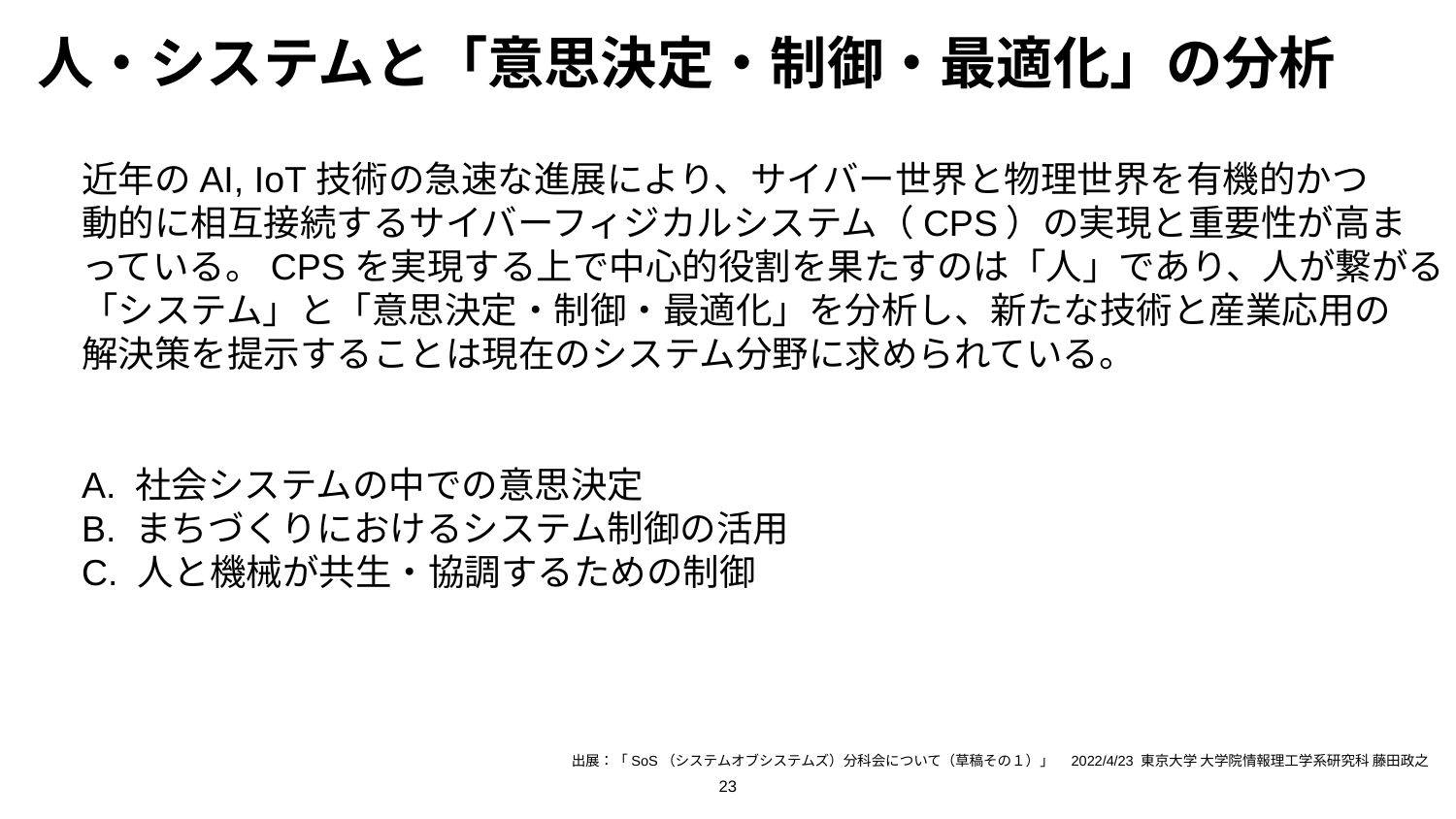

# 人・システムと「意思決定・制御・最適化」の分析
近年のAI, IoT技術の急速な進展により、サイバー世界と物理世界を有機的かつ
動的に相互接続するサイバーフィジカルシステム（CPS）の実現と重要性が高ま
っている。CPSを実現する上で中心的役割を果たすのは「人」であり、人が繋がる
「システム」と「意思決定・制御・最適化」を分析し、新たな技術と産業応用の
解決策を提示することは現在のシステム分野に求められている。

A. 社会システムの中での意思決定
B. まちづくりにおけるシステム制御の活用
C. 人と機械が共生・協調するための制御
出展：「SoS（システムオブシステムズ）分科会について（草稿その１）」　2022/4/23 東京大学 大学院情報理工学系研究科 藤田政之
23